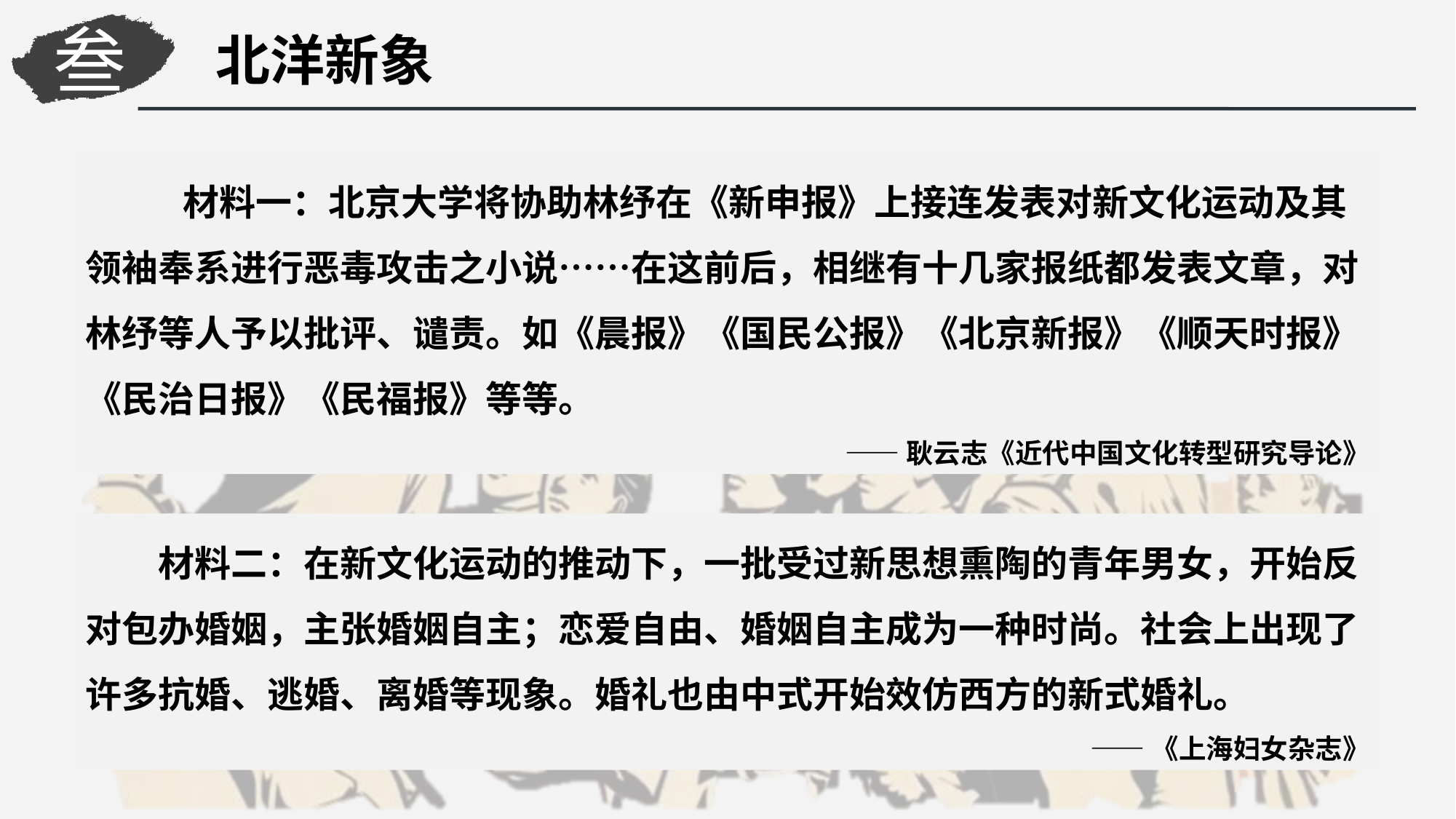

叁

北洋新象

  材料一：北京大学将协助林纾在《新申报》上接连发表对新文化运动及其领袖奉系进行恶毒攻击之小说……在这前后，相继有十几家报纸都发表文章，对林纾等人予以批评、谴责。如《晨报》《国民公报》《北京新报》《顺天时报》《民治日报》《民福报》等等。
——耿云志《近代中国文化转型研究导论》
材料二：在新文化运动的推动下，一批受过新思想熏陶的青年男女，开始反对包办婚姻，主张婚姻自主；恋爱自由、婚姻自主成为一种时尚。社会上出现了许多抗婚、逃婚、离婚等现象。婚礼也由中式开始效仿西方的新式婚礼。
——《上海妇女杂志》